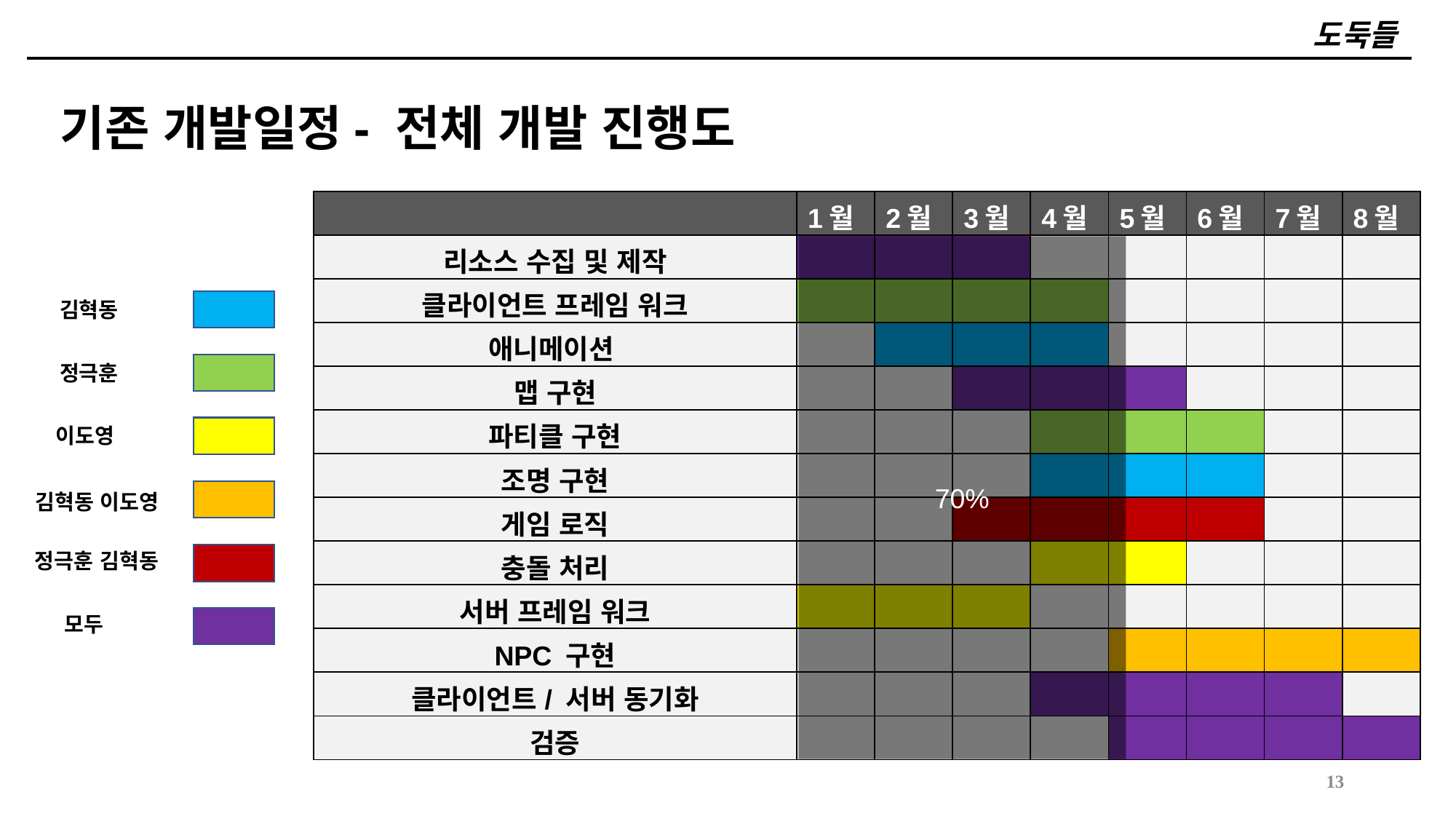

# 도둑들
기존 개발일정- 전체 개발 진행도
|  | 1월 | 2월 | 3월 | 4월 | 5월 | 6월 | 7월 | 8월 |
| --- | --- | --- | --- | --- | --- | --- | --- | --- |
| 리소스 수집 및 제작 |  |  |  |  |  |  |  |  |
| 클라이언트 프레임 워크 |  |  |  |  |  |  |  |  |
| 애니메이션 |  |  |  |  |  |  |  |  |
| 맵 구현 |  |  |  |  |  |  |  |  |
| 파티클 구현 |  |  |  |  |  |  |  |  |
| 조명 구현 |  |  |  |  |  |  |  |  |
| 게임 로직 |  |  |  |  |  |  |  |  |
| 충돌 처리 |  |  |  |  |  |  |  |  |
| 서버 프레임 워크 |  |  |  |  |  |  |  |  |
| NPC 구현 |  |  |  |  |  |  |  |  |
| 클라이언트/ 서버 동기화 |  |  |  |  |  |  |  |  |
| 검증 |  |  |  |  |  |  |  |  |
70%
김혁동

정극훈
이도영

김혁동 이도영
정극훈 김혁동

모두

13